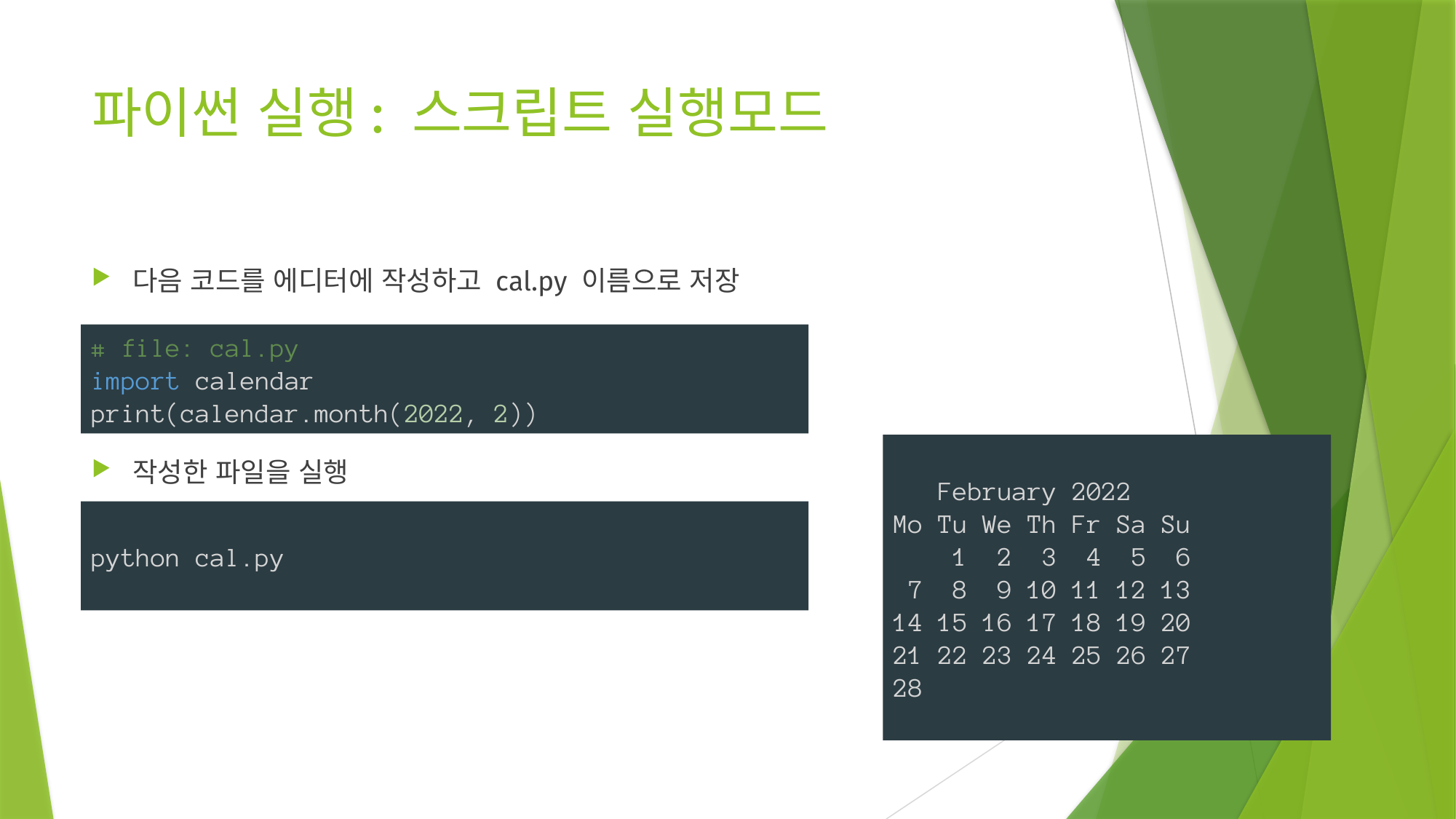

# 파이썬 실행: 스크립트 실행모드
다음 코드를 에디터에 작성하고 cal.py 이름으로 저장

작성한 파일을 실행
# file: cal.py
import calendar
print(calendar.month(2022, 2))

   February 2022
Mo Tu We Th Fr Sa Su
    1  2  3  4  5  6
 7  8  9 10 11 12 13
14 15 16 17 18 19 20
21 22 23 24 25 26 27
28

python cal.py